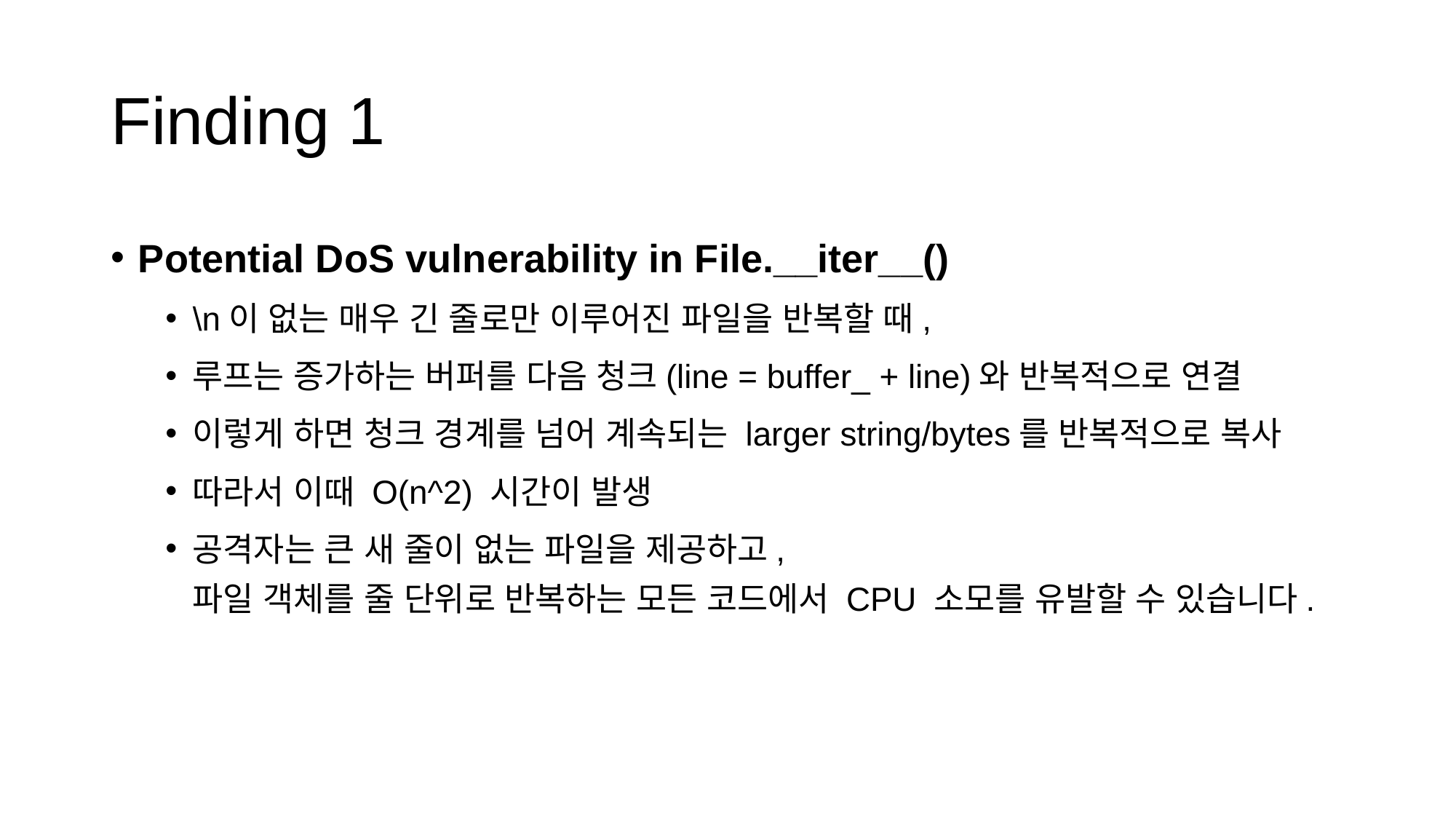

# Finding 1
Potential DoS vulnerability in File.__iter__()
\n이 없는 매우 긴 줄로만 이루어진 파일을 반복할 때,
루프는 증가하는 버퍼를 다음 청크(line = buffer_ + line)와 반복적으로 연결
이렇게 하면 청크 경계를 넘어 계속되는 larger string/bytes를 반복적으로 복사
따라서 이때 O(n^2) 시간이 발생
공격자는 큰 새 줄이 없는 파일을 제공하고,
파일 객체를 줄 단위로 반복하는 모든 코드에서 CPU 소모를 유발할 수 있습니다.